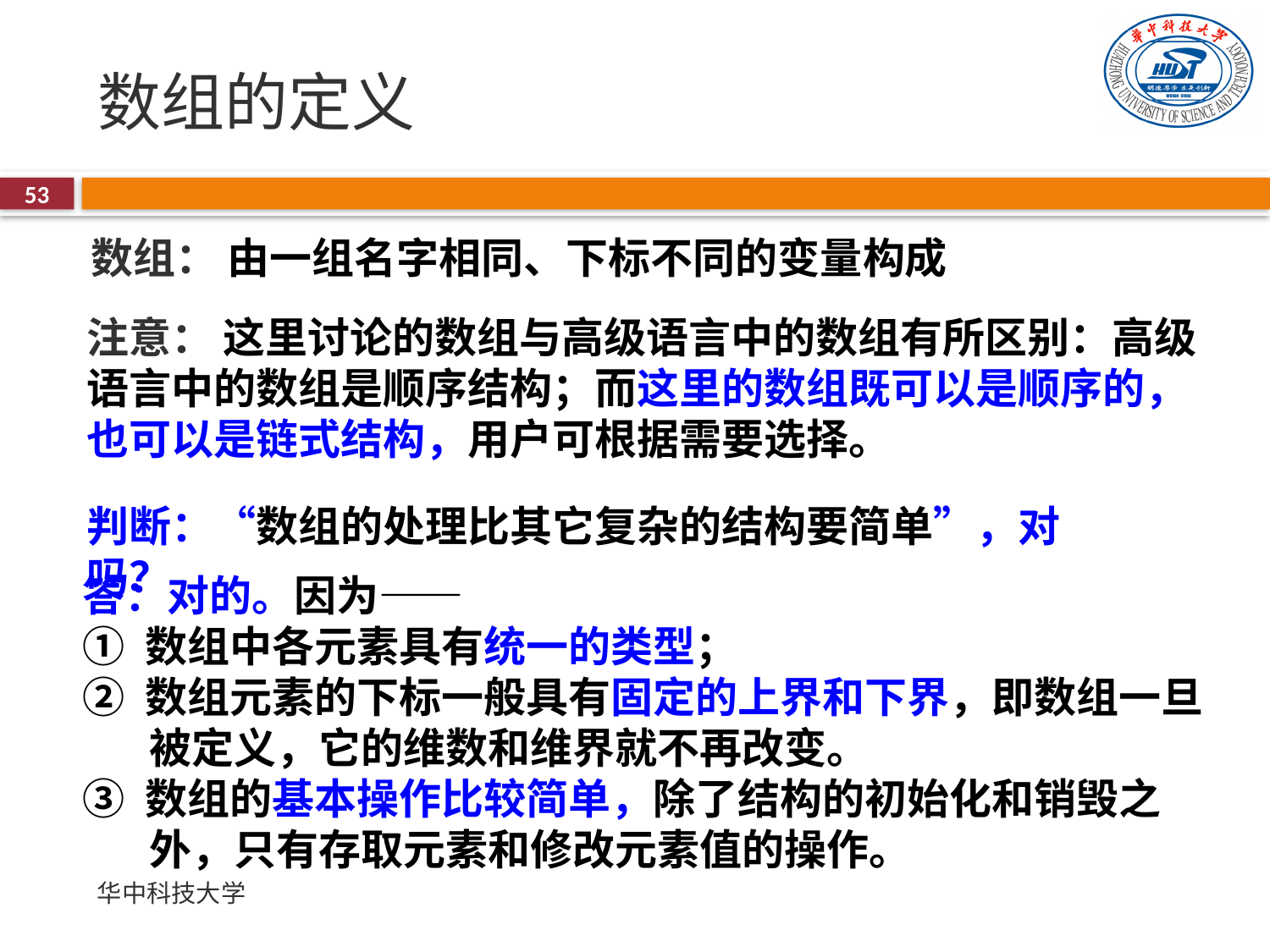

# 数组的定义
53
数组： 由一组名字相同、下标不同的变量构成
注意： 这里讨论的数组与高级语言中的数组有所区别：高级语言中的数组是顺序结构；而这里的数组既可以是顺序的，也可以是链式结构，用户可根据需要选择。
判断：“数组的处理比其它复杂的结构要简单”，对吗？
答：对的。因为——
① 数组中各元素具有统一的类型；
② 数组元素的下标一般具有固定的上界和下界，即数组一旦被定义，它的维数和维界就不再改变。
③ 数组的基本操作比较简单，除了结构的初始化和销毁之外，只有存取元素和修改元素值的操作。
华中科技大学